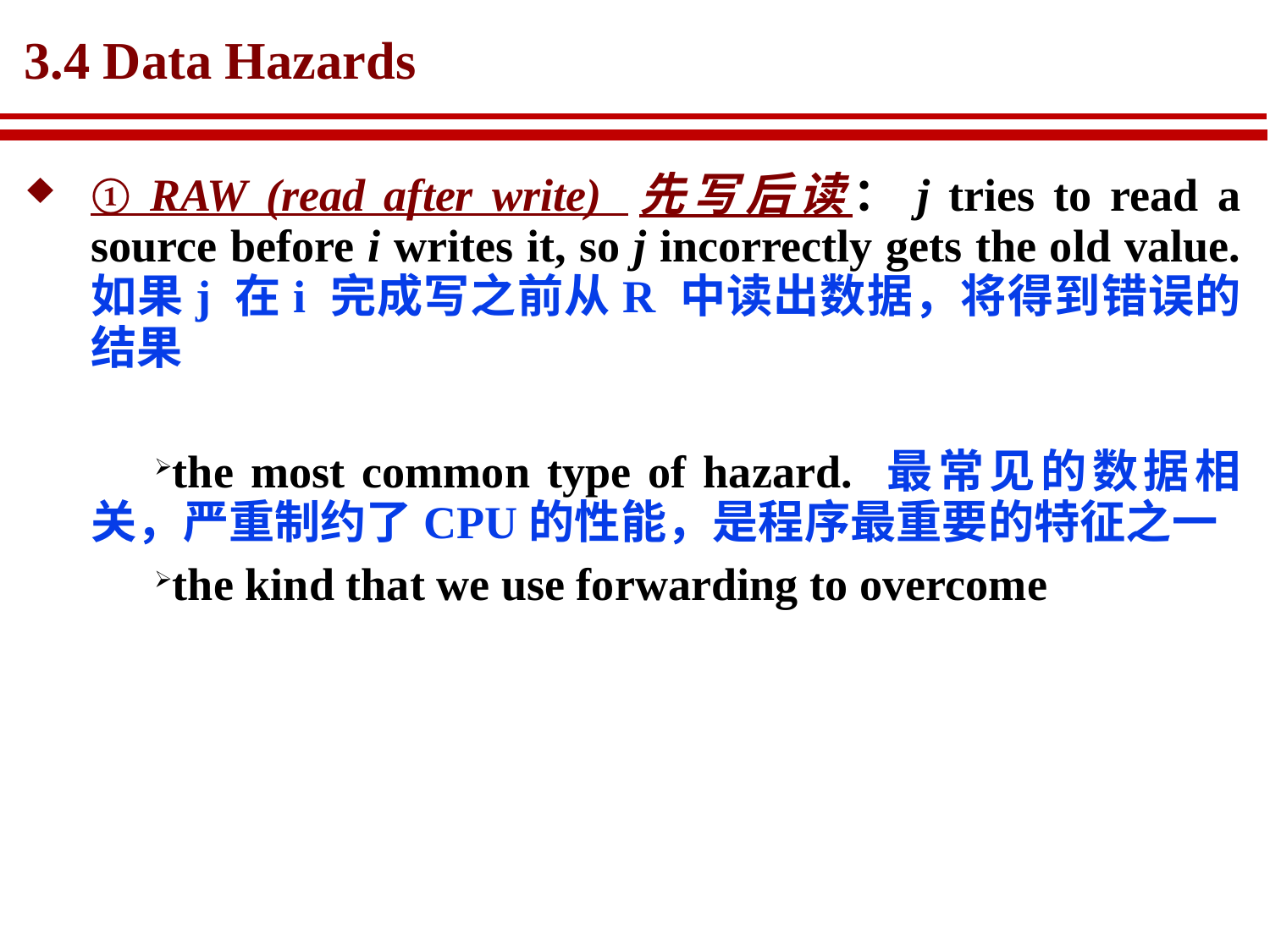

# 3.4 Data Hazards
① RAW (read after write) 先写后读：j tries to read a source before i writes it, so j incorrectly gets the old value. 如果j 在i 完成写之前从R 中读出数据，将得到错误的结果

the most common type of hazard. 最常见的数据相关，严重制约了CPU的性能，是程序最重要的特征之一
the kind that we use forwarding to overcome